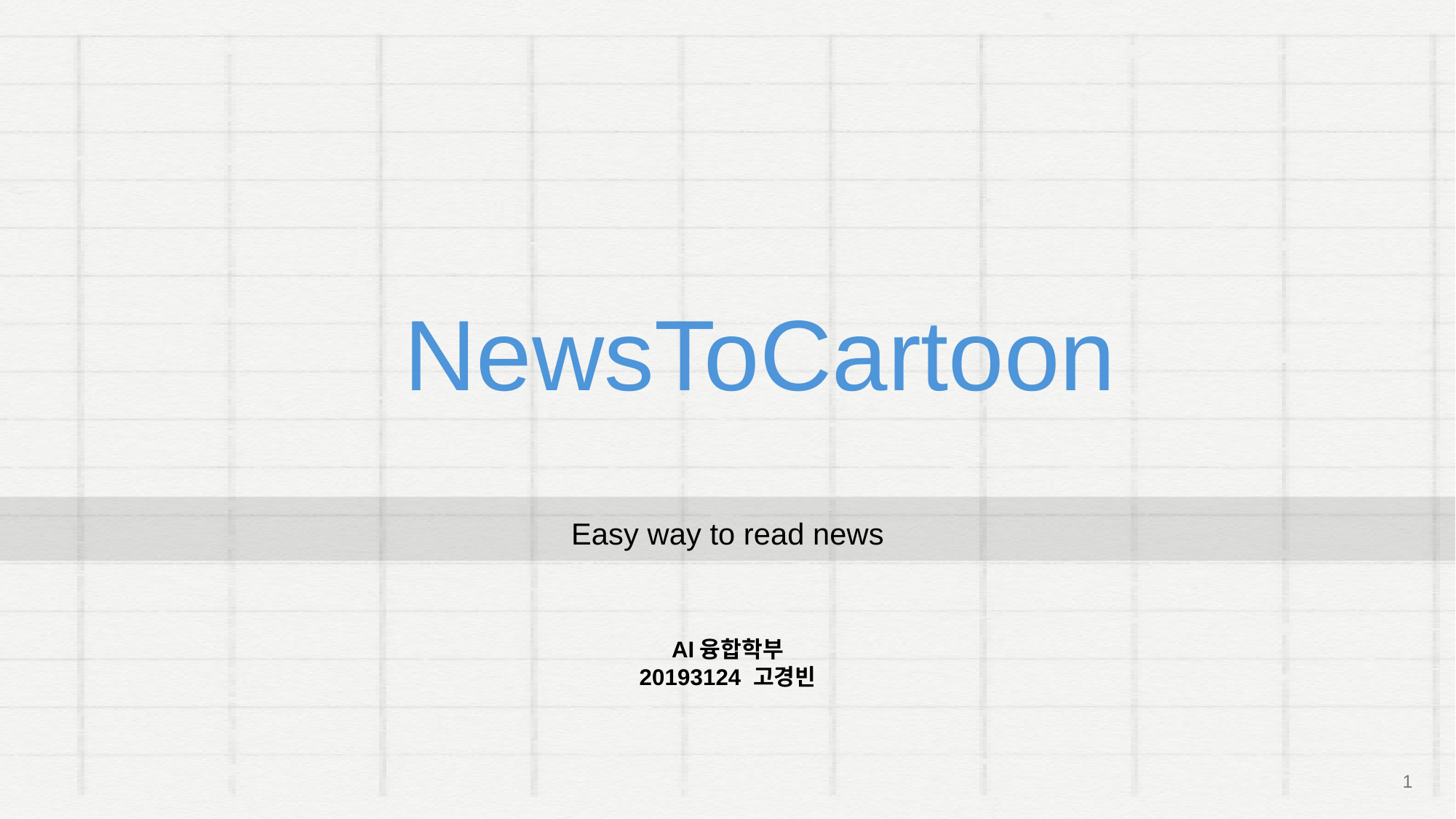

NewsToCartoon

Easy way to read news
AI융합학부
20193124 고경빈
1